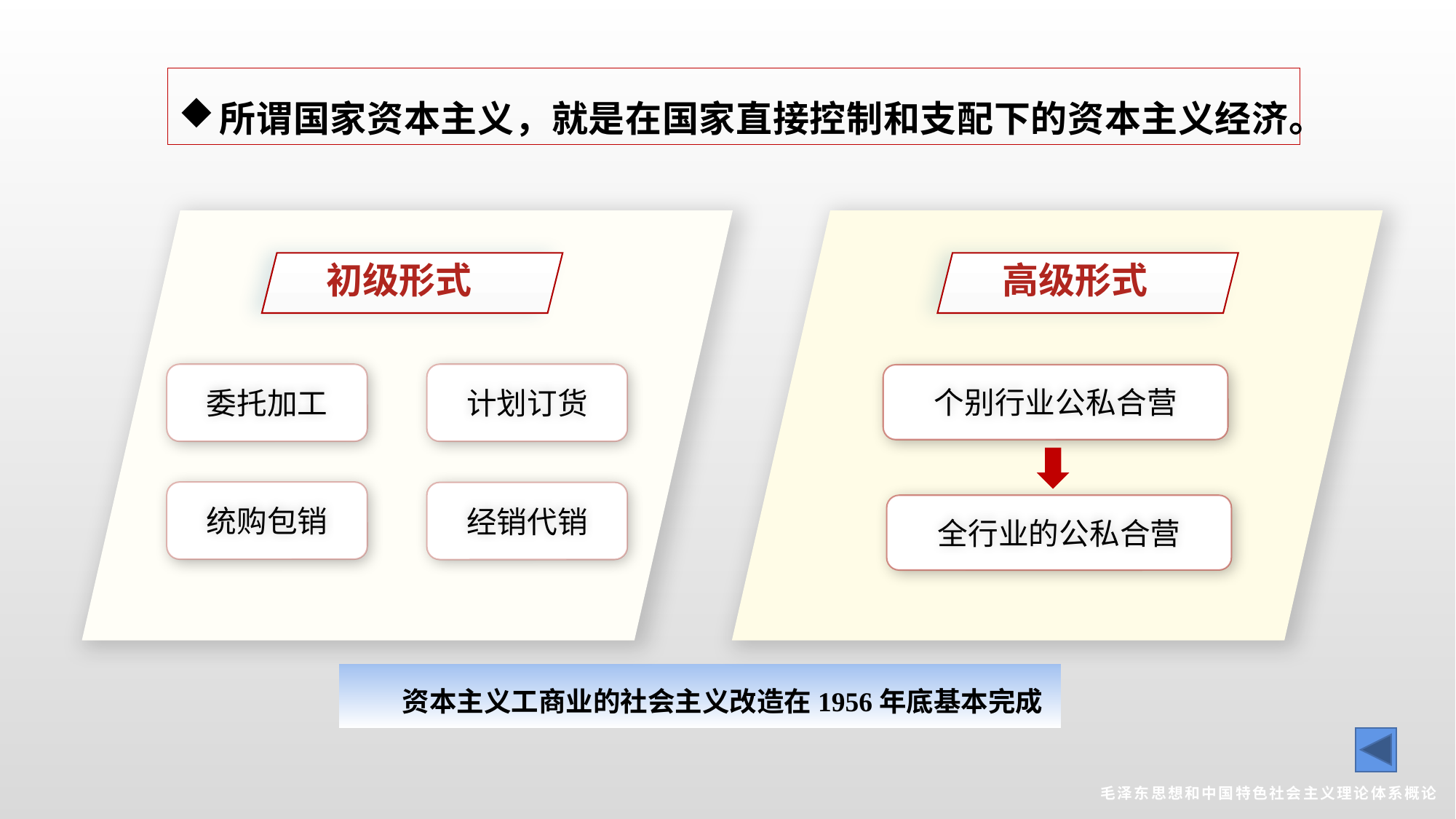

所谓国家资本主义，就是在国家直接控制和支配下的资本主义经济。

初级形式

高级形式

委托加工

计划订货

个别行业公私合营

统购包销

经销代销

全行业的公私合营
   资本主义工商业的社会主义改造在1956年底基本完成

毛泽东思想和中国特色社会主义理论体系概论